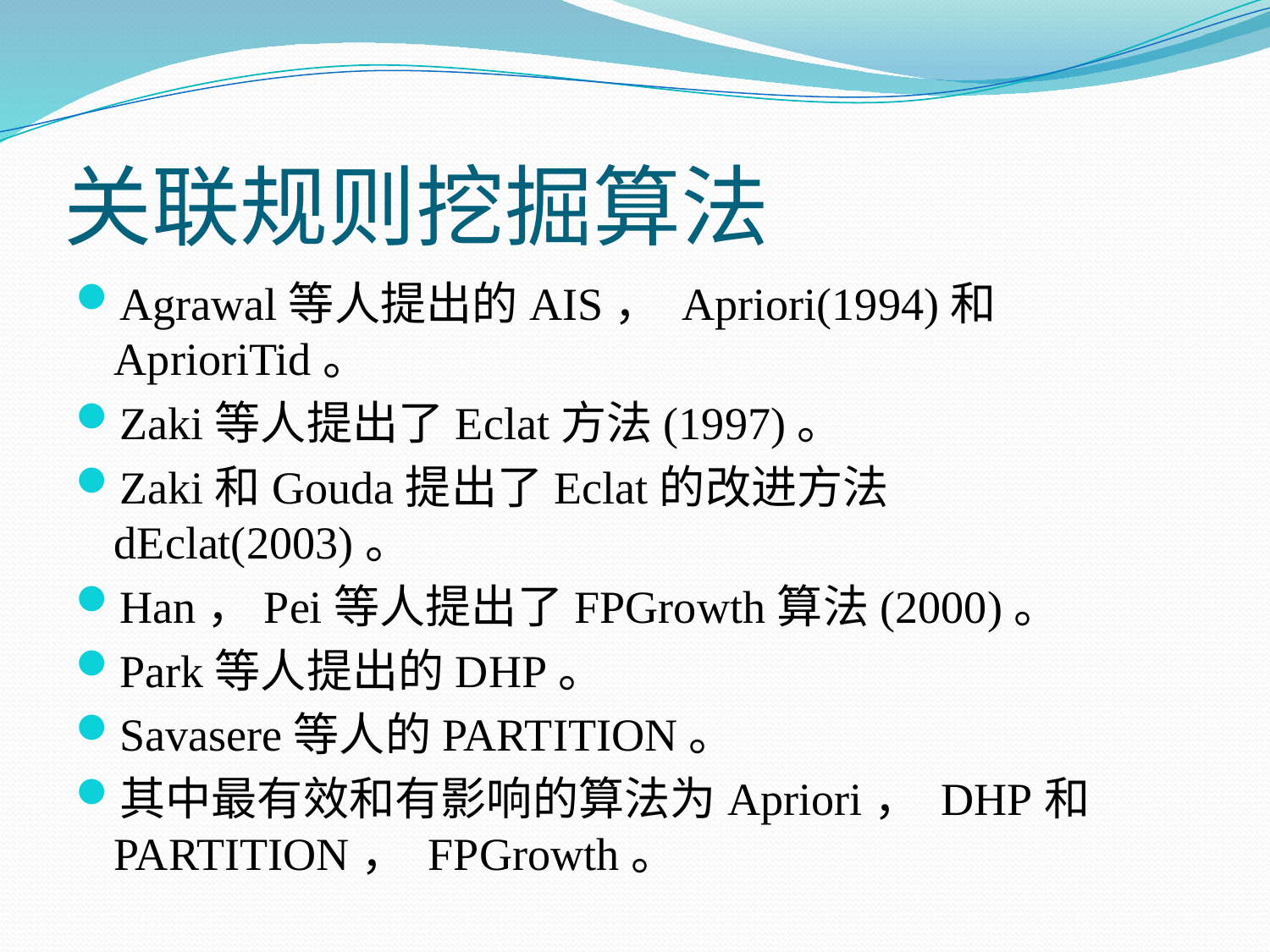

# 关联规则挖掘算法
Agrawal等⼈提出的AIS， Apriori(1994)和AprioriTid。
Zaki等人提出了Eclat方法(1997)。
Zaki和Gouda提出了Eclat的改进方法dEclat(2003)。
Han，Pei等人提出了FPGrowth算法(2000)。
Park等⼈提出的DHP。
Savasere等⼈的PARTITION。
其中最有效和有影响的算法为Apriori， DHP和PARTITION， FPGrowth。